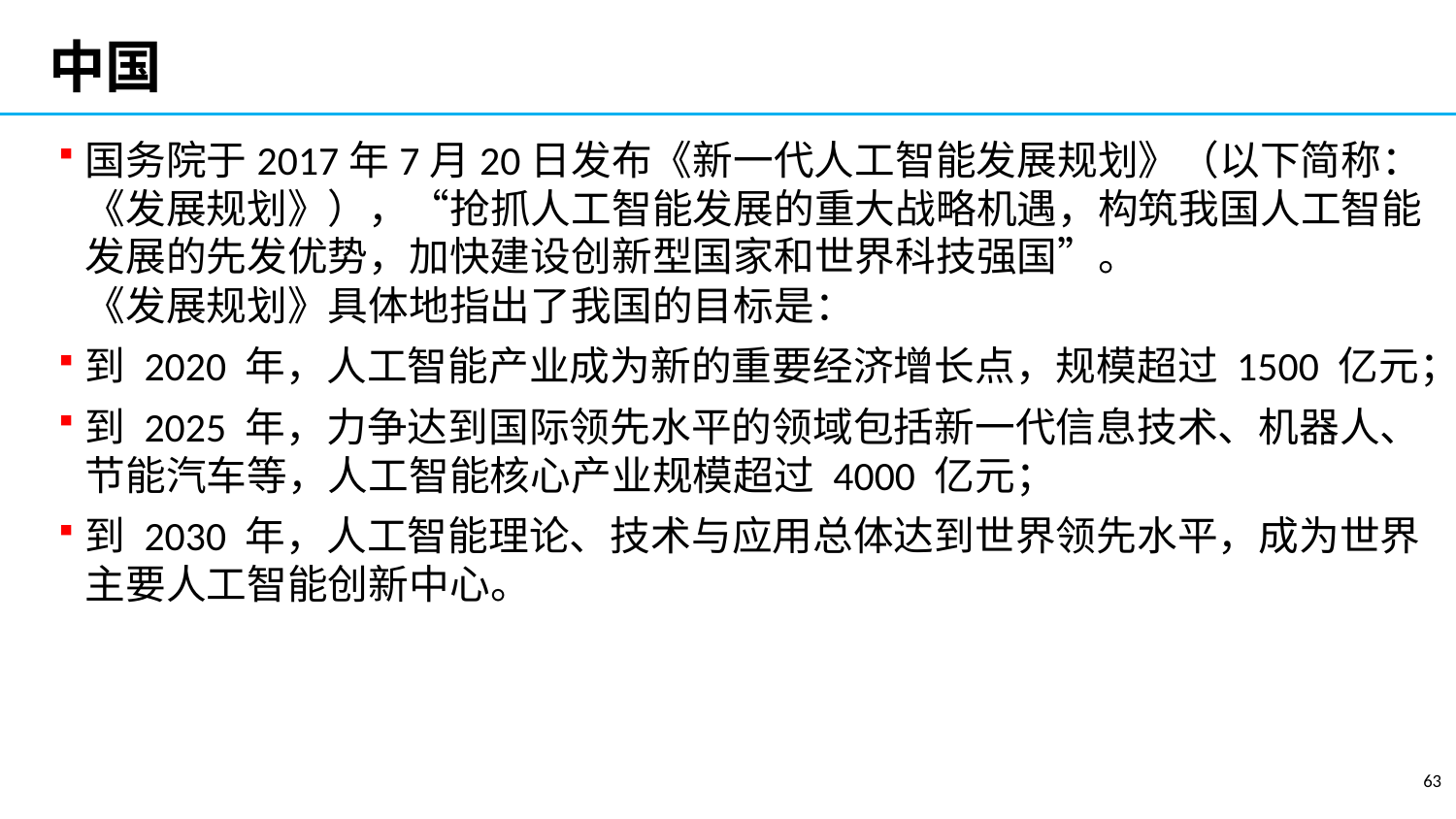

# 中国
国务院于2017年7月20日发布《新一代人工智能发展规划》（以下简称：《发展规划》），“抢抓人工智能发展的重大战略机遇，构筑我国人工智能发展的先发优势，加快建设创新型国家和世界科技强国”。
《发展规划》具体地指出了我国的目标是：
到 2020 年，人工智能产业成为新的重要经济增长点，规模超过 1500 亿元；
到 2025 年，力争达到国际领先水平的领域包括新一代信息技术、机器人、节能汽车等，人工智能核心产业规模超过 4000 亿元；
到 2030 年，人工智能理论、技术与应用总体达到世界领先水平，成为世界主要人工智能创新中心。

63